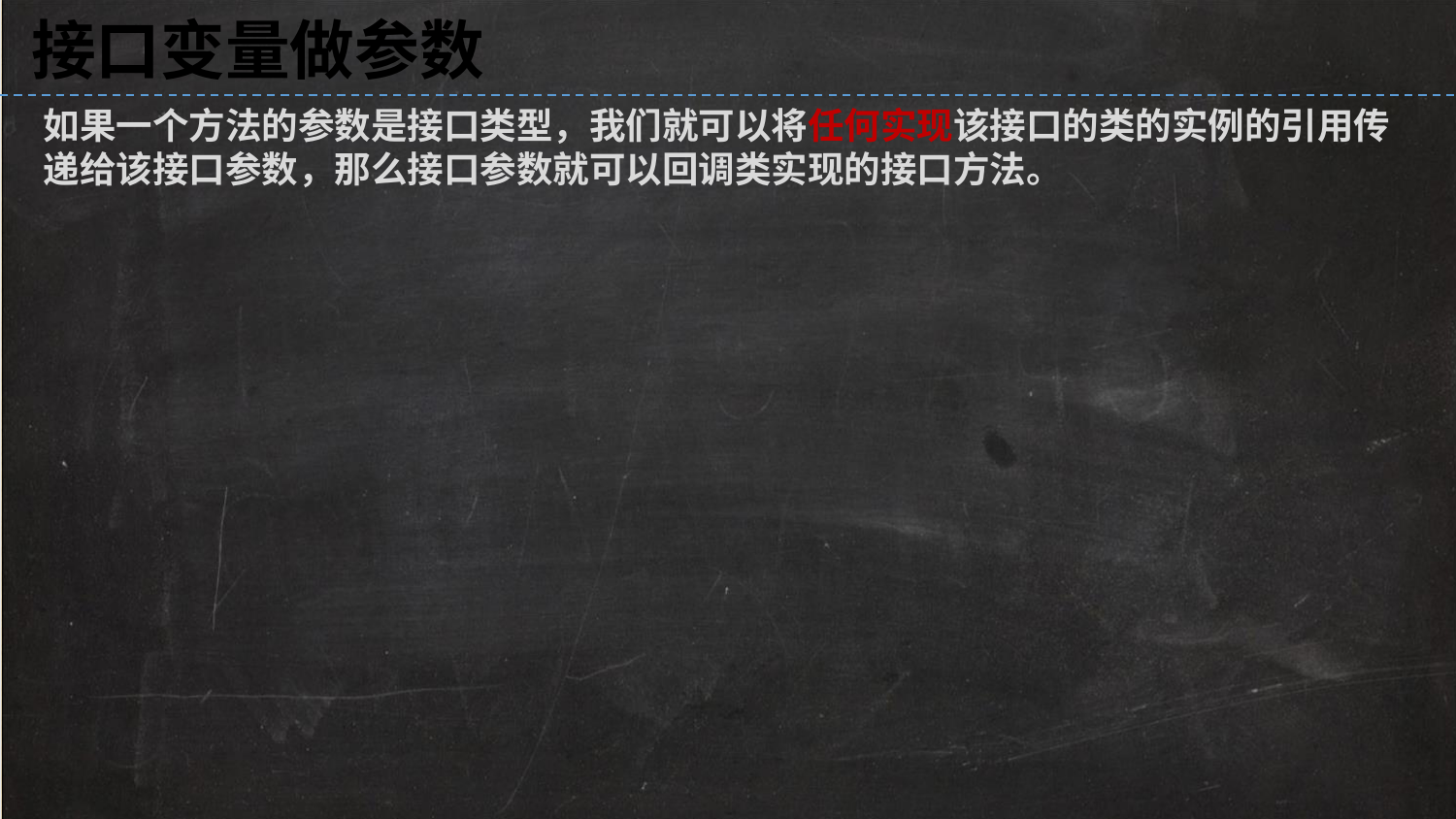

接口变量做参数
如果一个方法的参数是接口类型，我们就可以将任何实现该接口的类的实例的引用传递给该接口参数，那么接口参数就可以回调类实现的接口方法。